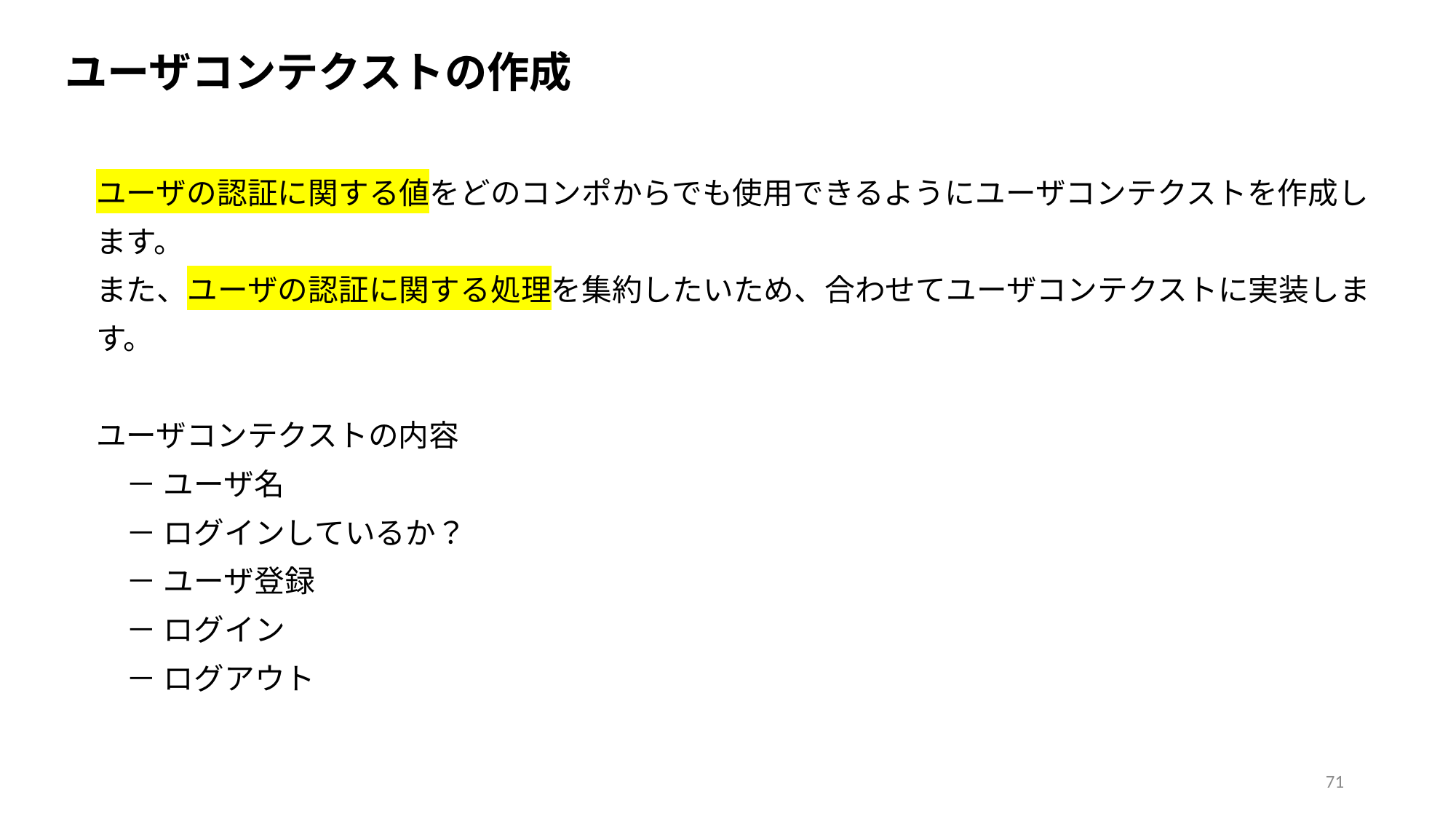

ユーザコンテクストの作成
ユーザの認証に関する値をどのコンポからでも使用できるようにユーザコンテクストを作成します。
また、ユーザの認証に関する処理を集約したいため、合わせてユーザコンテクストに実装します。

ユーザコンテクストの内容
　－ ユーザ名
　－ ログインしているか？
　－ ユーザ登録
　－ ログイン
　－ ログアウト

71